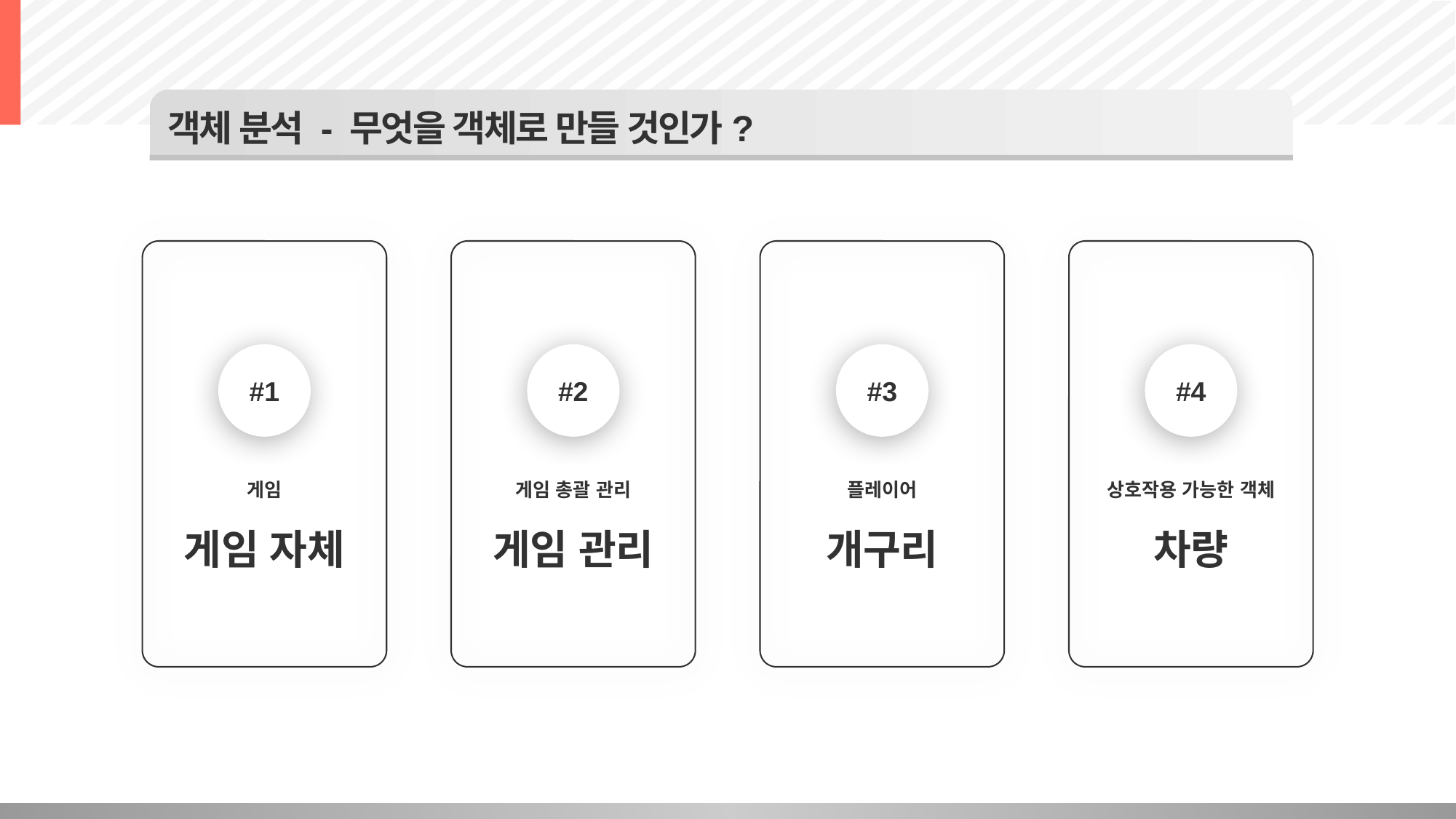

객체 분석 - 무엇을 객체로 만들 것인가?

#1
게임
게임 자체

#2
게임 총괄 관리
게임 관리

#3
플레이어
개구리

#4
상호작용 가능한 객체
차량